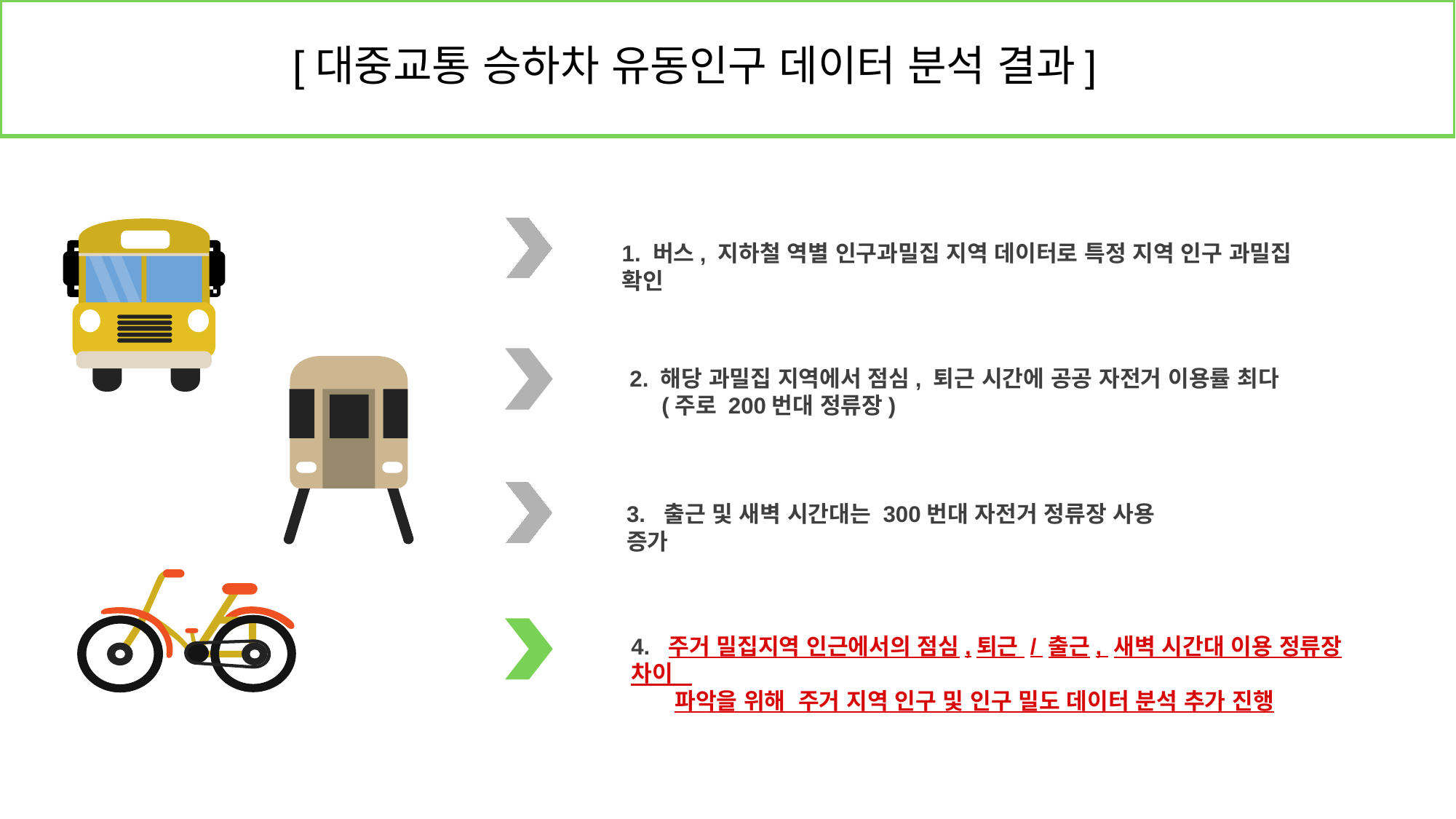

[대중교통 승하차 유동인구 데이터 분석 결과]

1. 버스, 지하철 역별 인구과밀집 지역 데이터로 특정 지역 인구 과밀집 확인

2. 해당 과밀집 지역에서 점심, 퇴근 시간에 공공 자전거 이용률 최다
     (주로 200번대 정류장)

3.  출근 및 새벽 시간대는 300번대 자전거 정류장 사용 증가

4.  주거 밀집지역 인근에서의 점심,퇴근 / 출근, 새벽 시간대 이용 정류장 차이
      파악을 위해  주거 지역 인구 및 인구 밀도 데이터 분석 추가 진행